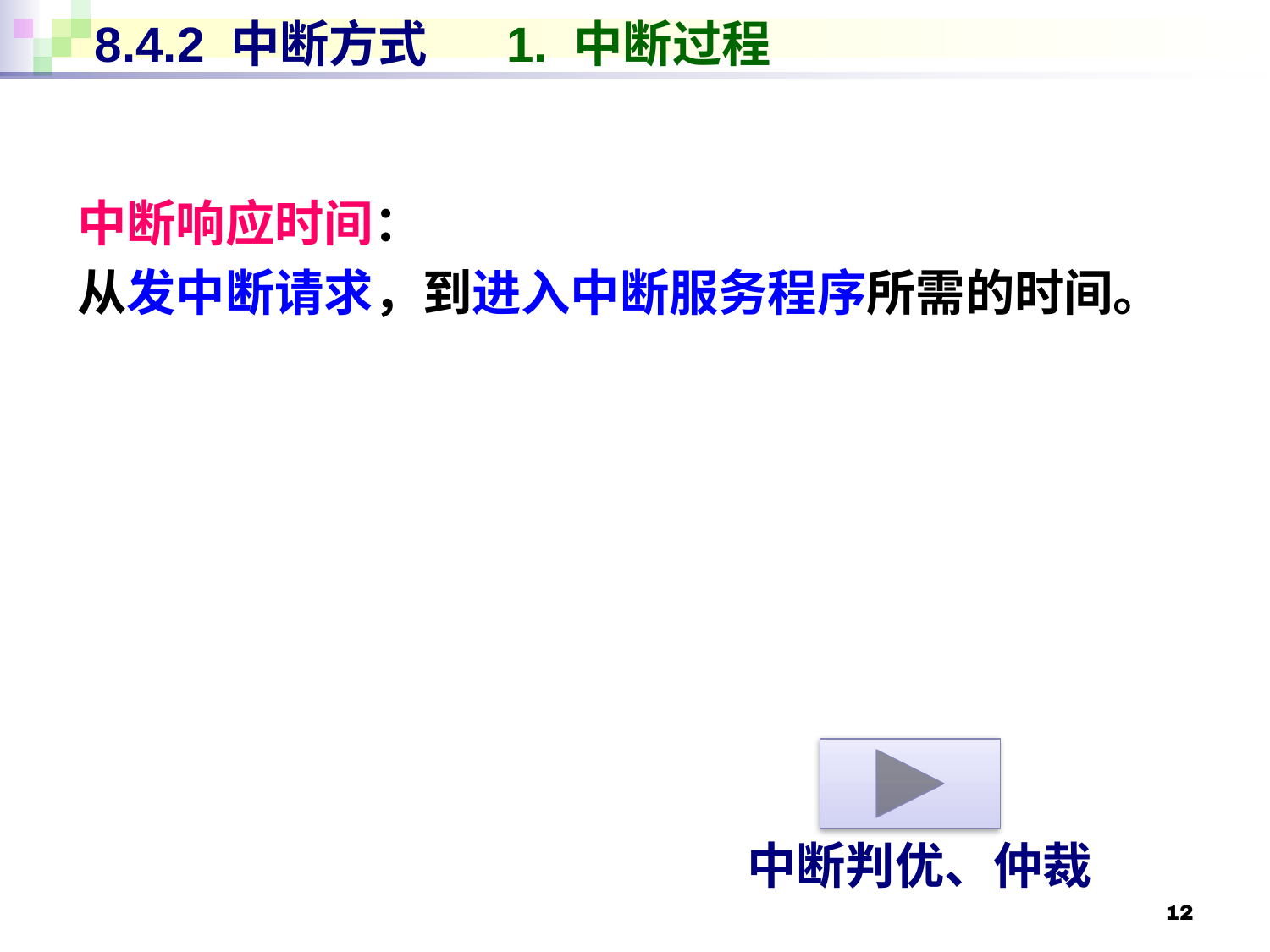

# 8.4.2 中断方式      1. 中断过程
中断响应时间：
从发中断请求，到进入中断服务程序所需的时间。

中断判优、仲裁
12